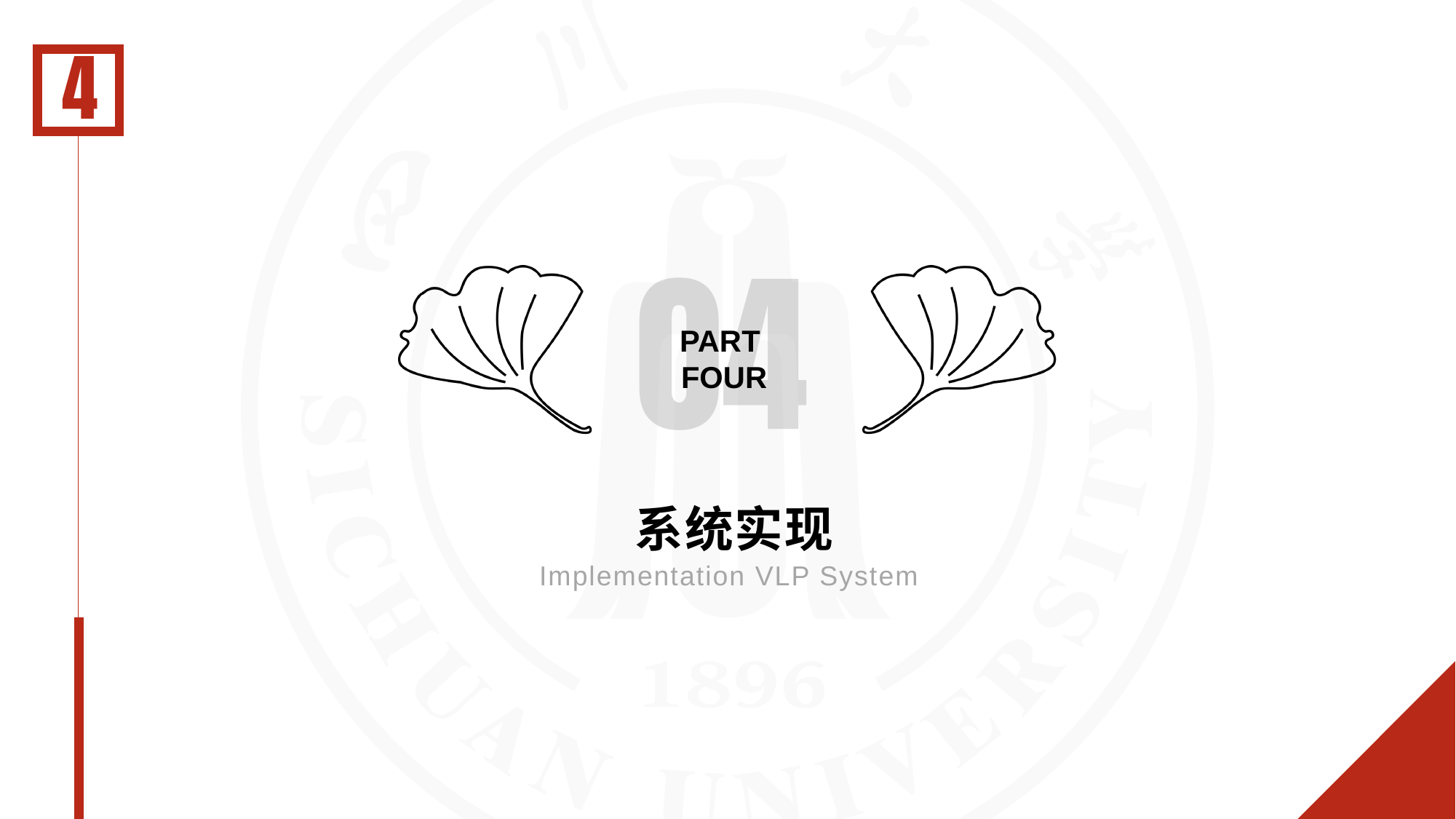

4
04
PART
FOUR
# 系统实现
Implementation VLP System